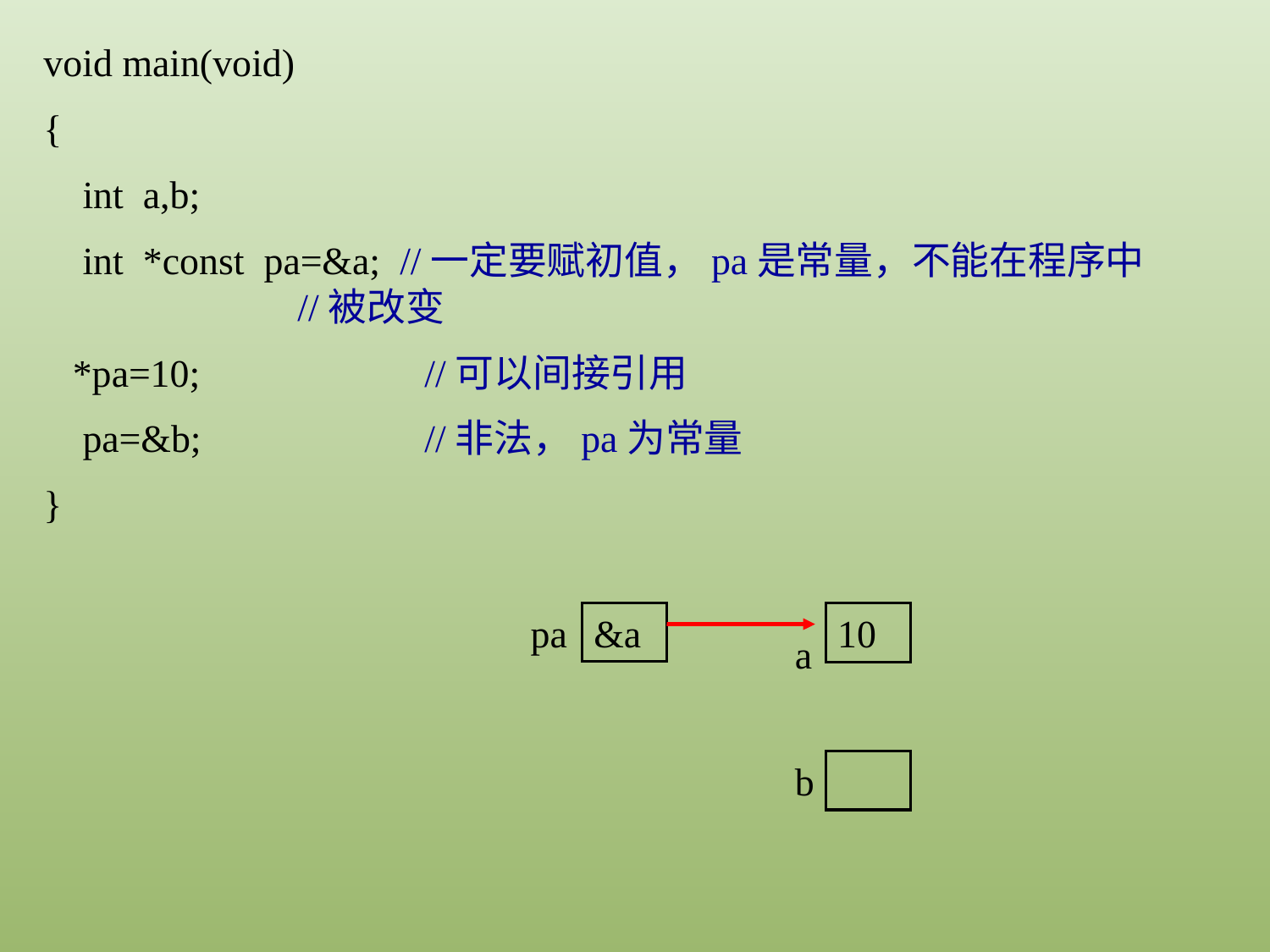

void main(void)
{
    int  a,b;
    int  *const  pa=&a;  //一定要赋初值，pa是常量，不能在程序中			//被改变
   *pa=10;		//可以间接引用
    pa=&b;		//非法，pa为常量
}
pa
10
&a

a
b

563